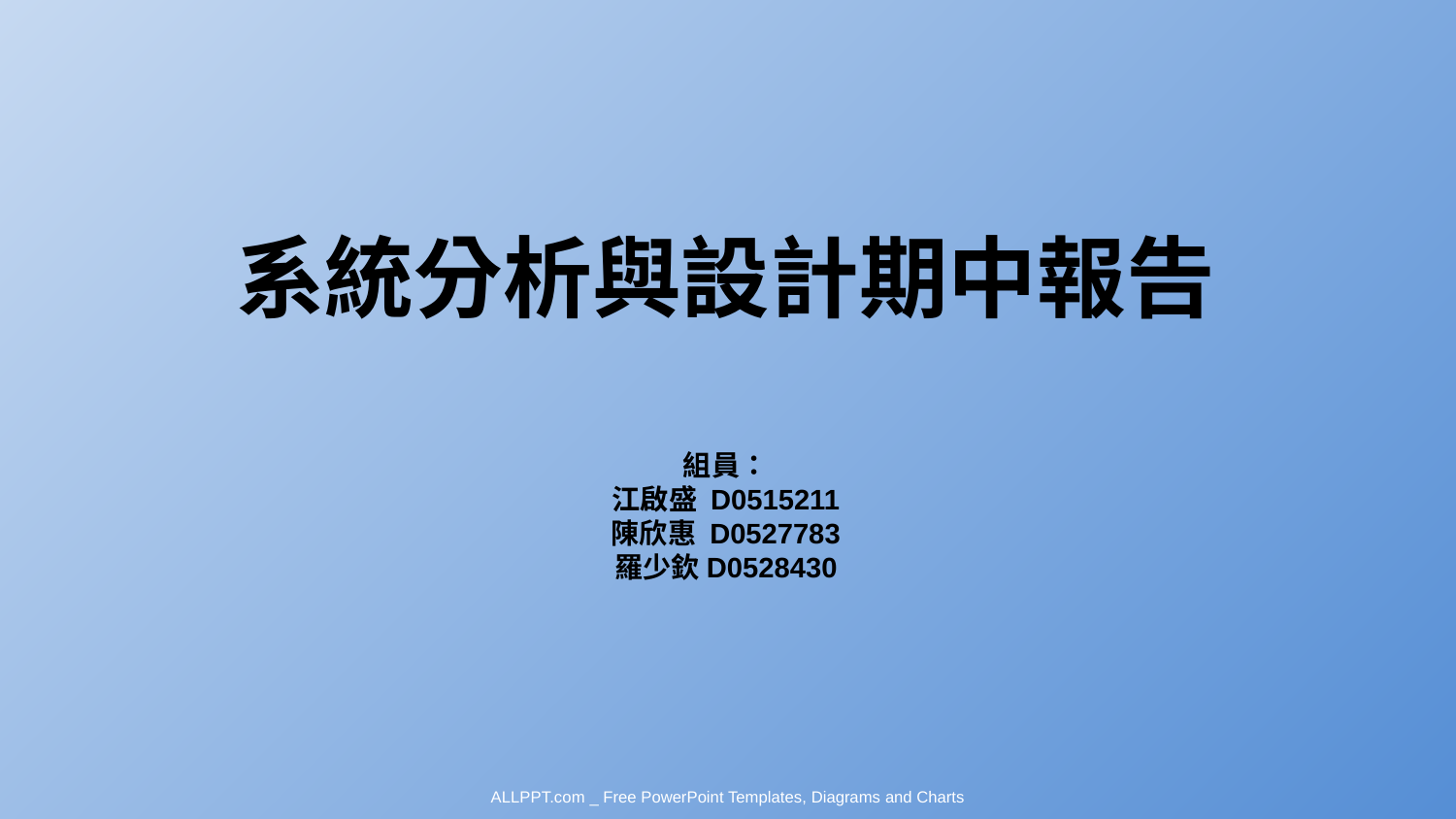

系統分析與設計期中報告
組員：
江啟盛 D0515211
陳欣惠 D0527783
羅少欽D0528430
ALLPPT.com _ Free PowerPoint Templates, Diagrams and Charts